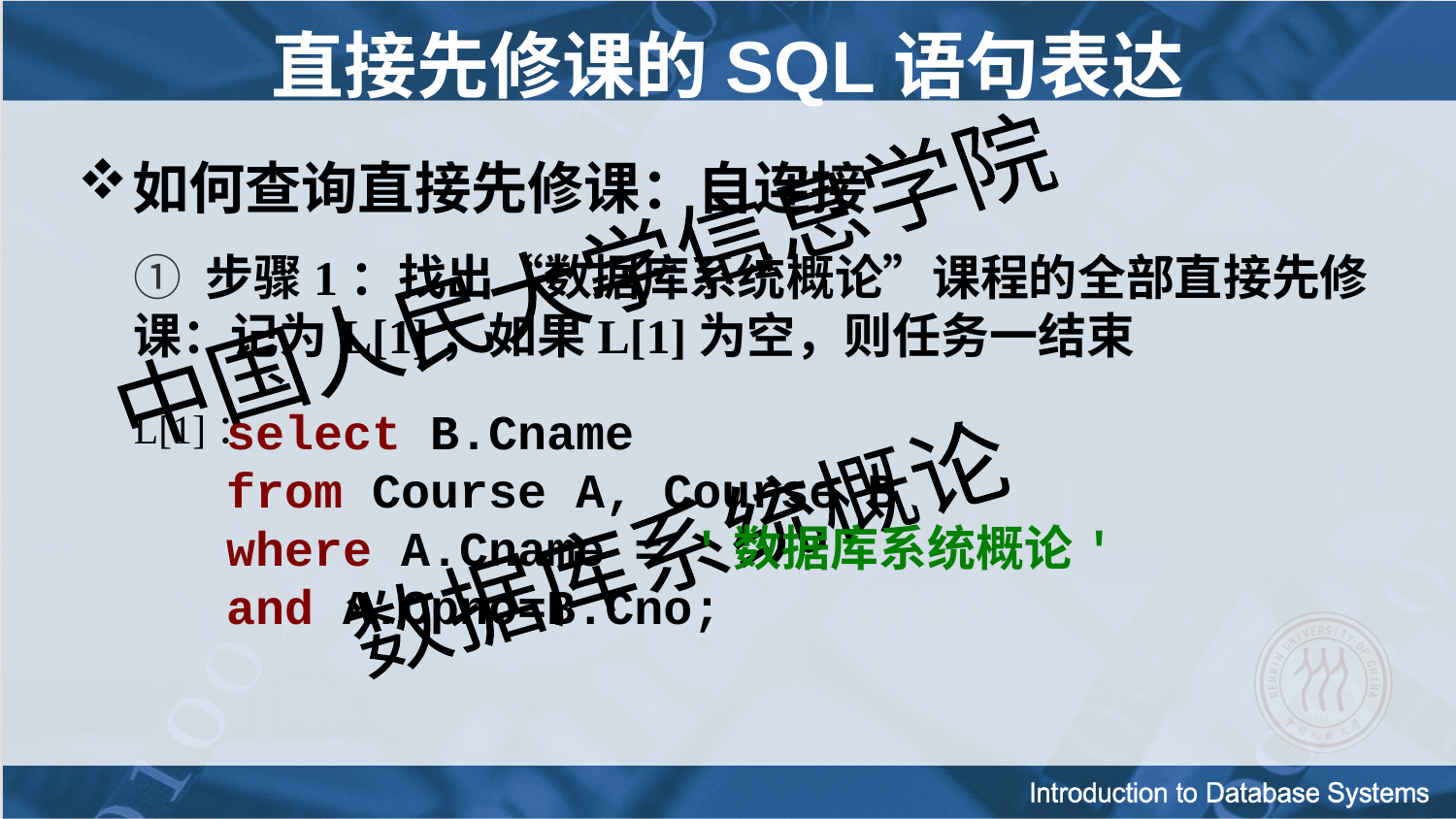

直接先修课的SQL语句表达
如何查询直接先修课：自连接
① 步骤1：找出“数据库系统概论”课程的全部直接先修课：记为L[1]；如果L[1]为空，则任务一结束
select B.Cname
from Course A, Course B
where A.Cname = '数据库系统概论'
and A.Cpno=B.Cno;
L[1]：